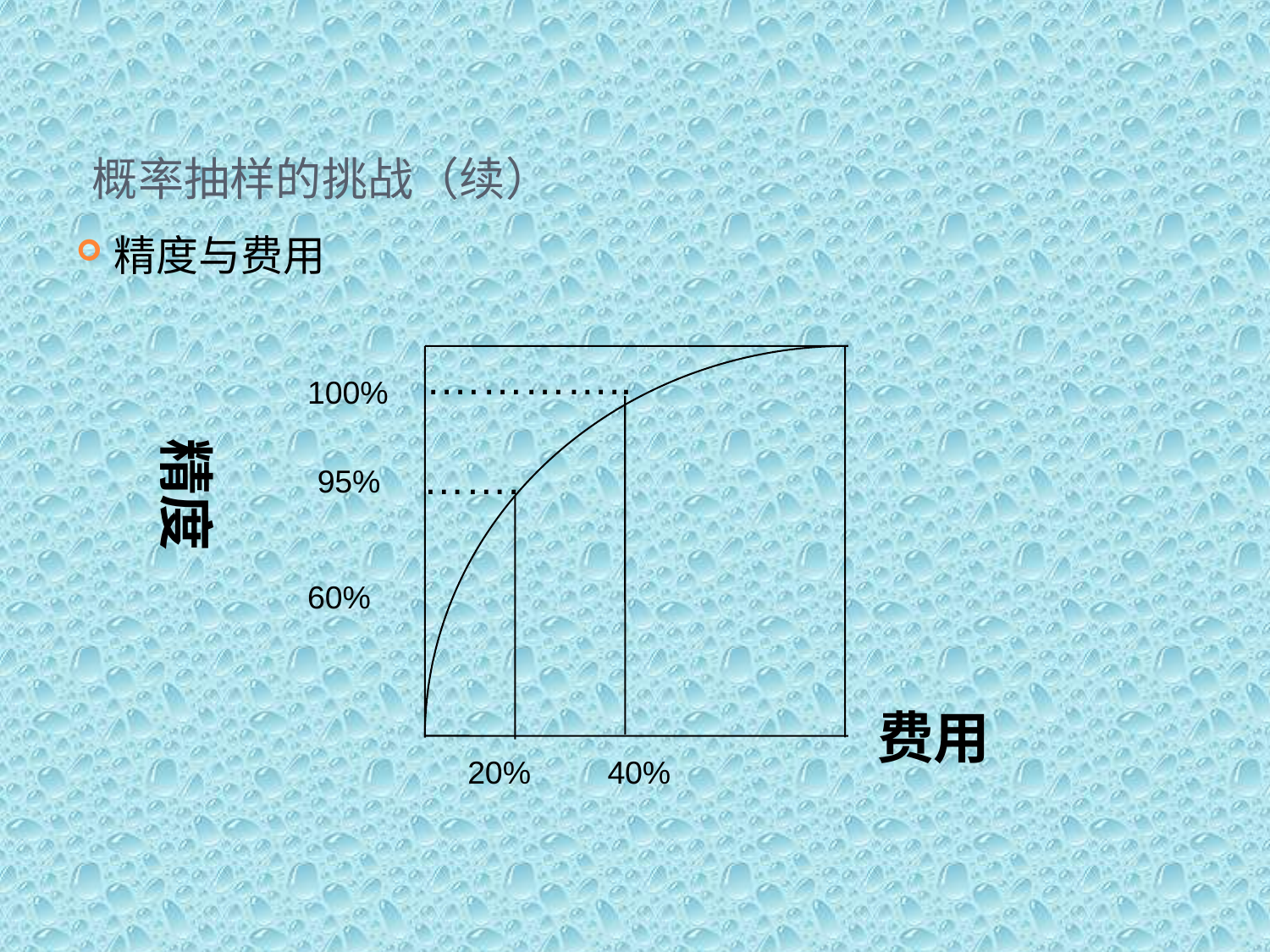

# 概率抽样的挑战（续）
精度与费用
.…………..

100%

精度
   …….
95%

60%
费用

20%
40%